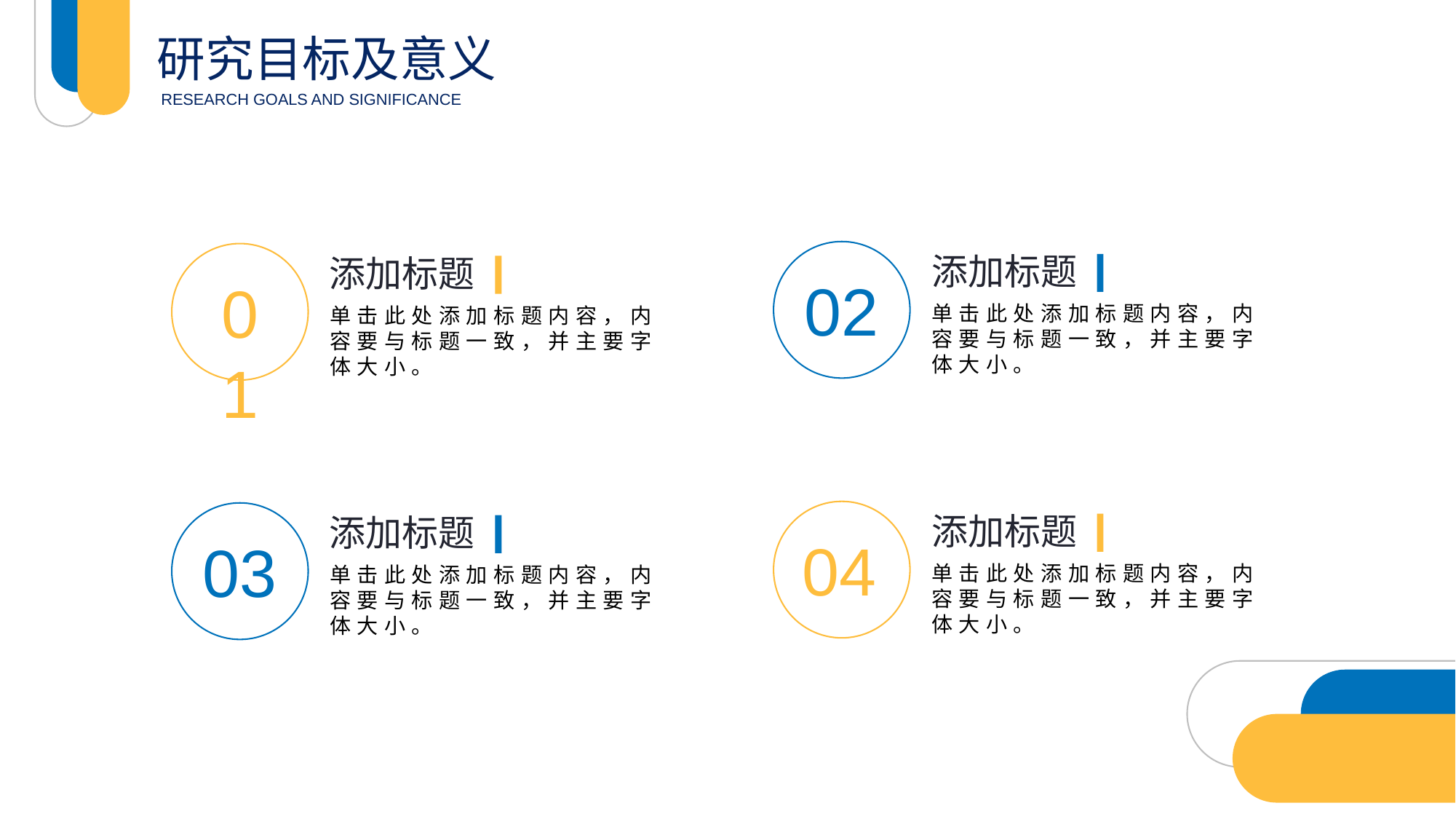

研究目标及意义
RESEARCH GOALS AND SIGNIFICANCE

02
添加标题
单击此处添加标题内容，内容要与标题一致，并主要字体大小。

01
添加标题
单击此处添加标题内容，内容要与标题一致，并主要字体大小。

04

03
添加标题
单击此处添加标题内容，内容要与标题一致，并主要字体大小。

添加标题
单击此处添加标题内容，内容要与标题一致，并主要字体大小。